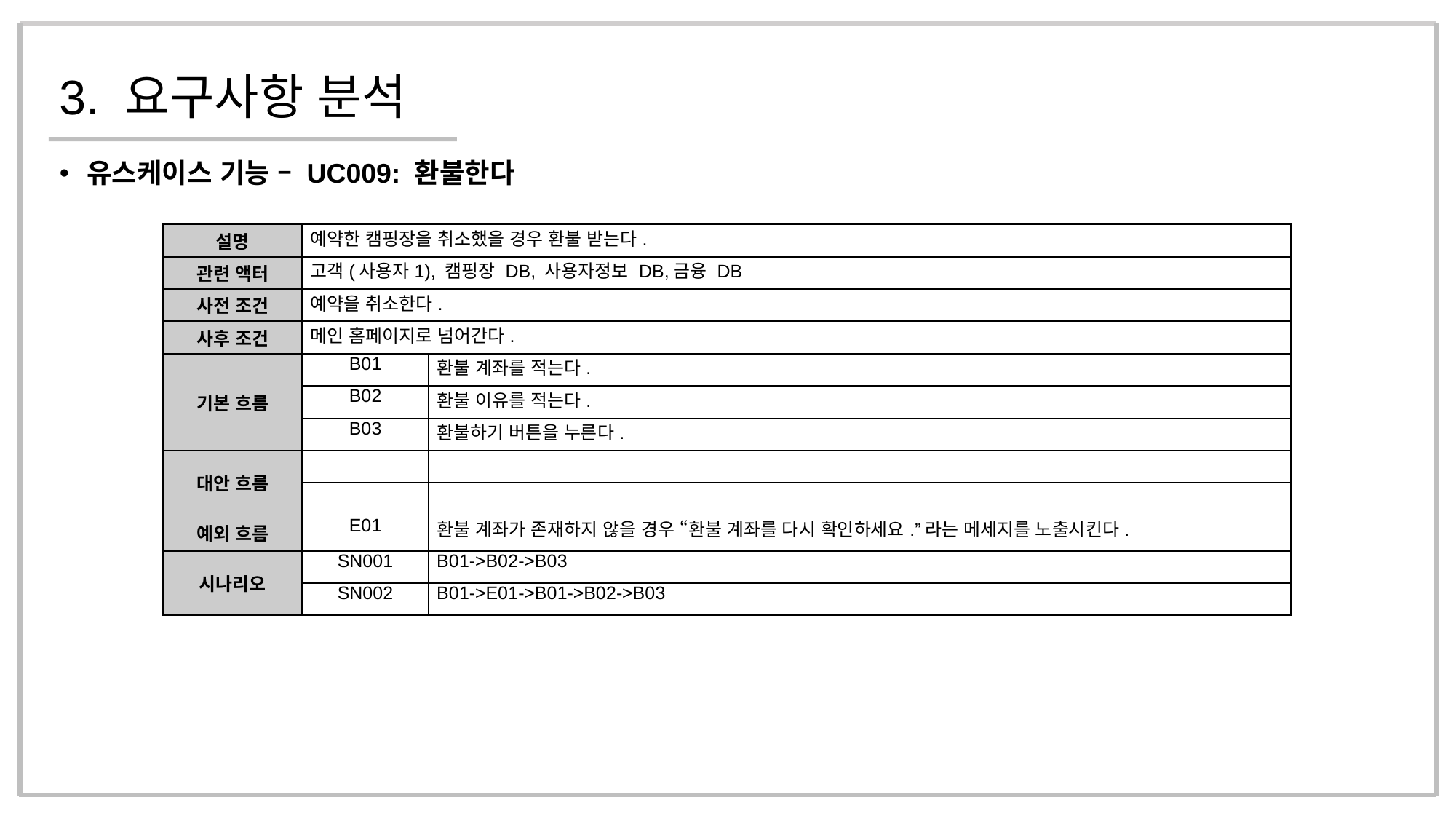

# 3. 요구사항 분석

유스케이스 기능 – UC009: 환불한다
| 설명 | 예약한 캠핑장을 취소했을 경우 환불 받는다. |  |
| --- | --- | --- |
| 관련 액터 | 고객(사용자1), 캠핑장 DB, 사용자정보 DB,금융 DB |  |
| 사전 조건 | 예약을 취소한다. |  |
| 사후 조건 | 메인 홈페이지로 넘어간다. |  |
| 기본 흐름 | B01 | 환불 계좌를 적는다. |
|  | B02 | 환불 이유를 적는다. |
|  | B03 | 환불하기 버튼을 누른다. |
| 대안 흐름 |  |  |
|  |  |  |
| 예외 흐름 | E01 | 환불 계좌가 존재하지 않을 경우 “환불 계좌를 다시 확인하세요.”라는 메세지를 노출시킨다. |
| 시나리오 | SN001 | B01->B02->B03 |
|  | SN002 | B01->E01->B01->B02->B03 |